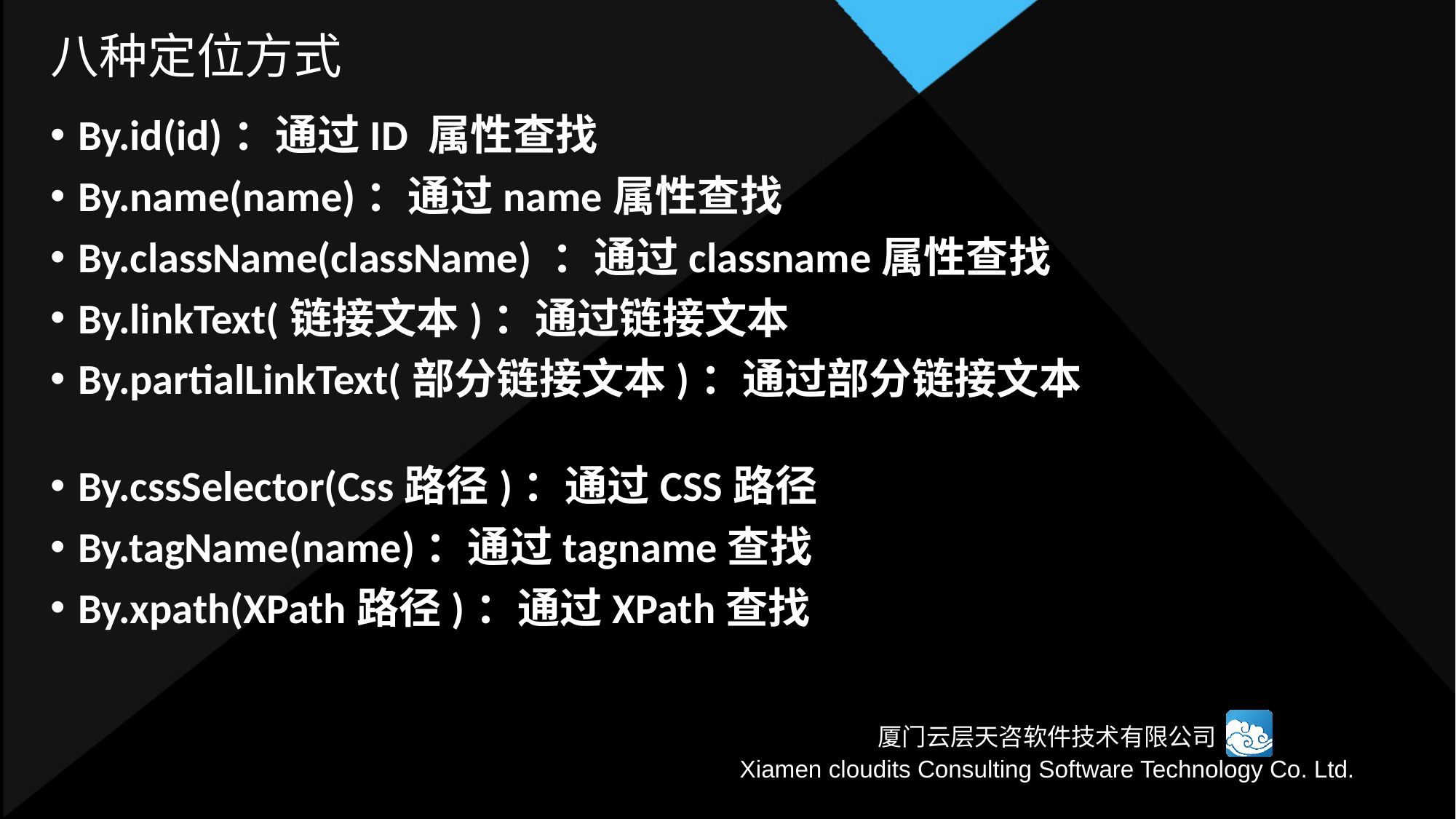

# 八种定位方式
By.id(id)：通过ID 属性查找
By.name(name)：通过name属性查找
By.className(className) ：通过classname属性查找
By.linkText(链接文本)：通过链接文本
By.partialLinkText(部分链接文本)：通过部分链接文本
By.cssSelector(Css路径)：通过CSS路径
By.tagName(name)：通过tagname查找
By.xpath(XPath路径)：通过XPath查找